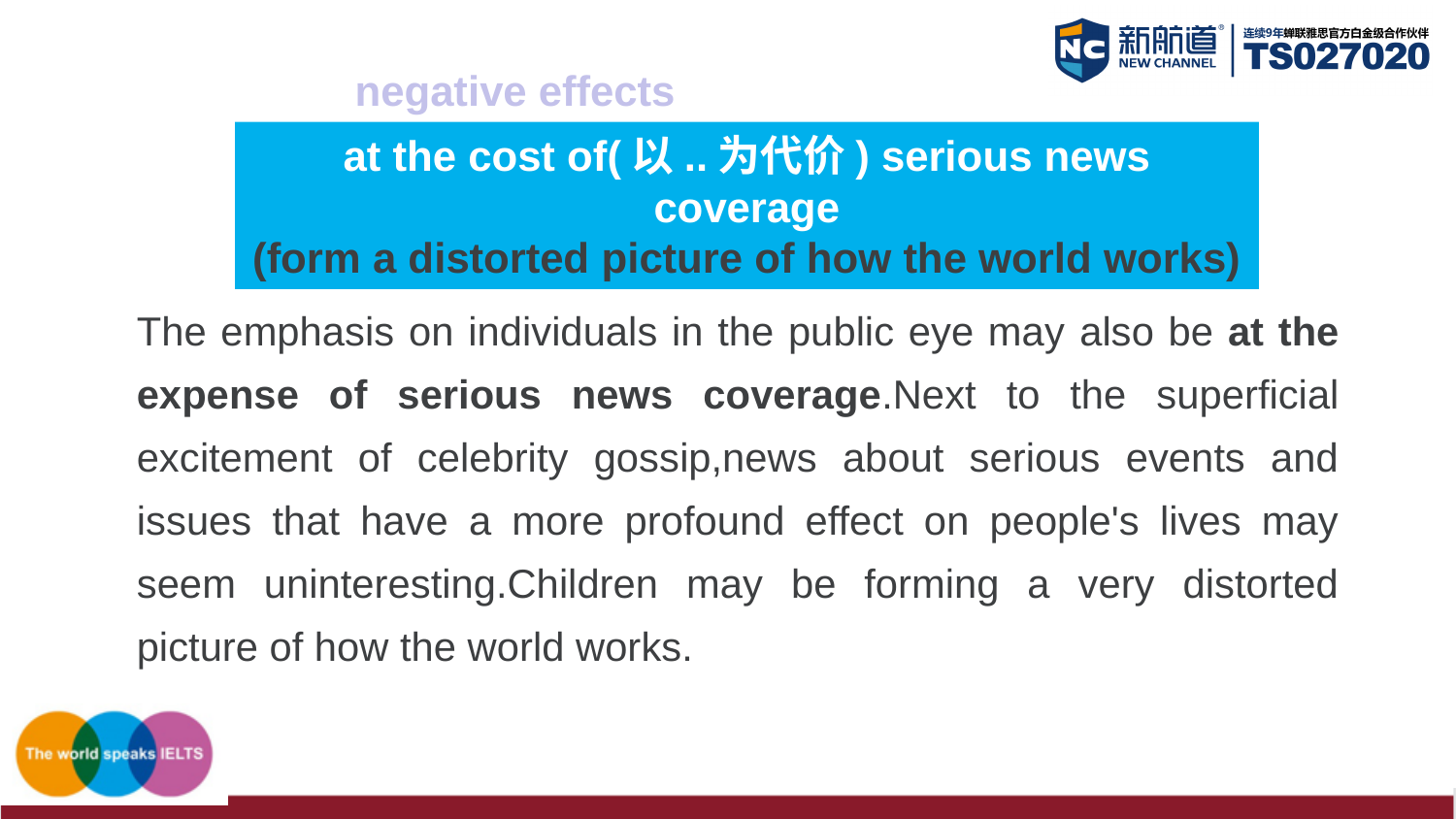

negative effects
at the cost of(以..为代价) serious news coverage
(form a distorted picture of how the world works)
The emphasis on individuals in the public eye may also be at the expense of serious news coverage.Next to the superficial excitement of celebrity gossip,news about serious events and issues that have a more profound effect on people's lives may seem uninteresting.Children may be forming a very distorted picture of how the world works.